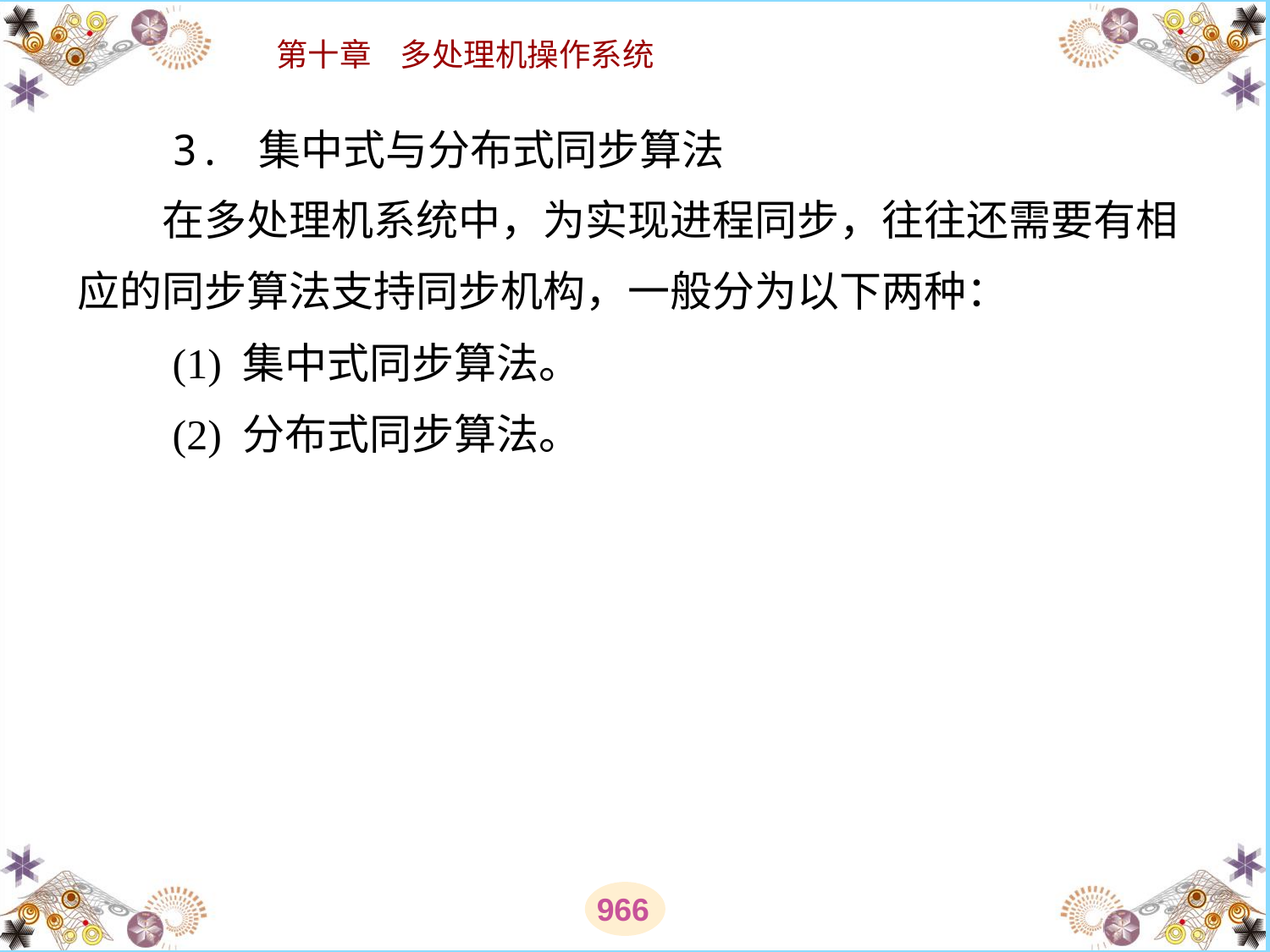

# 3. 集中式与分布式同步算法 　　在多处理机系统中，为实现进程同步，往往还需要有相应的同步算法支持同步机构，一般分为以下两种： 　　(1) 集中式同步算法。 　　(2) 分布式同步算法。